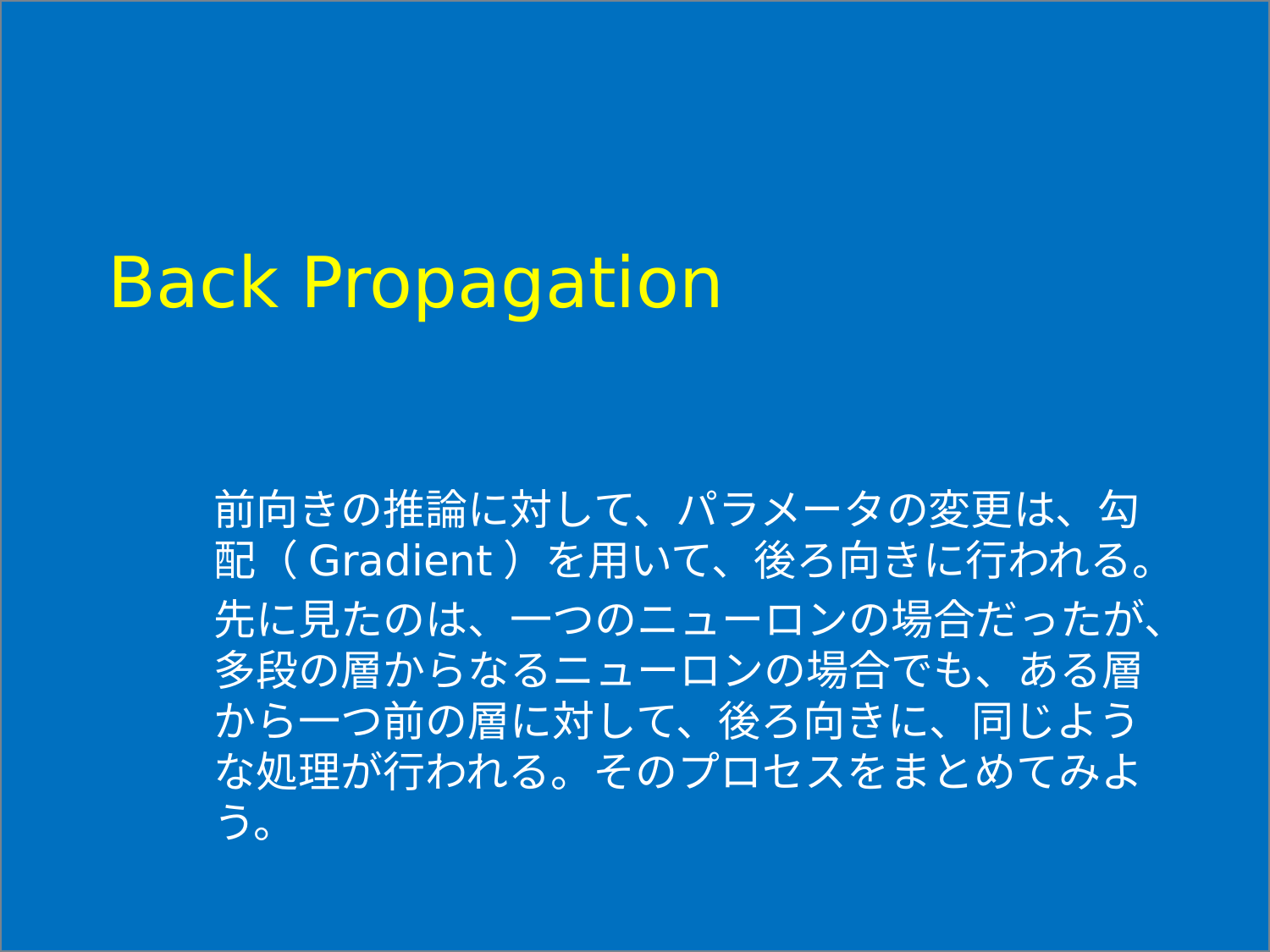

# Back Propagation
前向きの推論に対して、パラメータの変更は、勾配（Gradient）を用いて、後ろ向きに行われる。
先に見たのは、一つのニューロンの場合だったが、多段の層からなるニューロンの場合でも、ある層から一つ前の層に対して、後ろ向きに、同じような処理が行われる。そのプロセスをまとめてみよう。